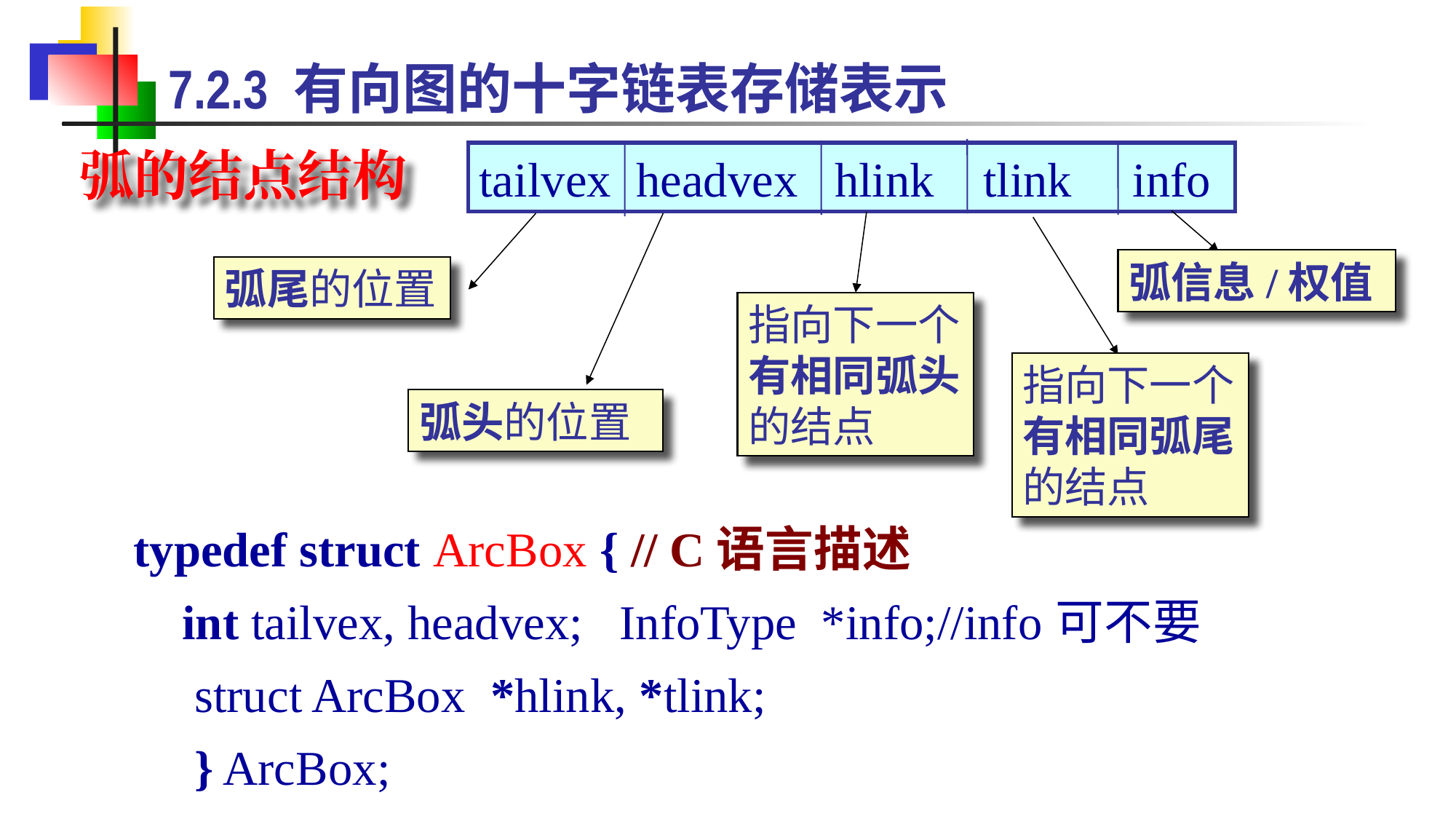

7.2.3 有向图的十字链表存储表示
弧的结点结构

tailvex  headvex   hlink    tlink     info

弧信息/权值
弧尾的位置
指向下一个有相同弧头的结点
指向下一个有相同弧尾的结点
弧头的位置
typedef struct ArcBox { // C语言描述
    int tailvex, headvex;   InfoType  *info;//info可不要
     struct ArcBox  *hlink, *tlink;
     } ArcBox;